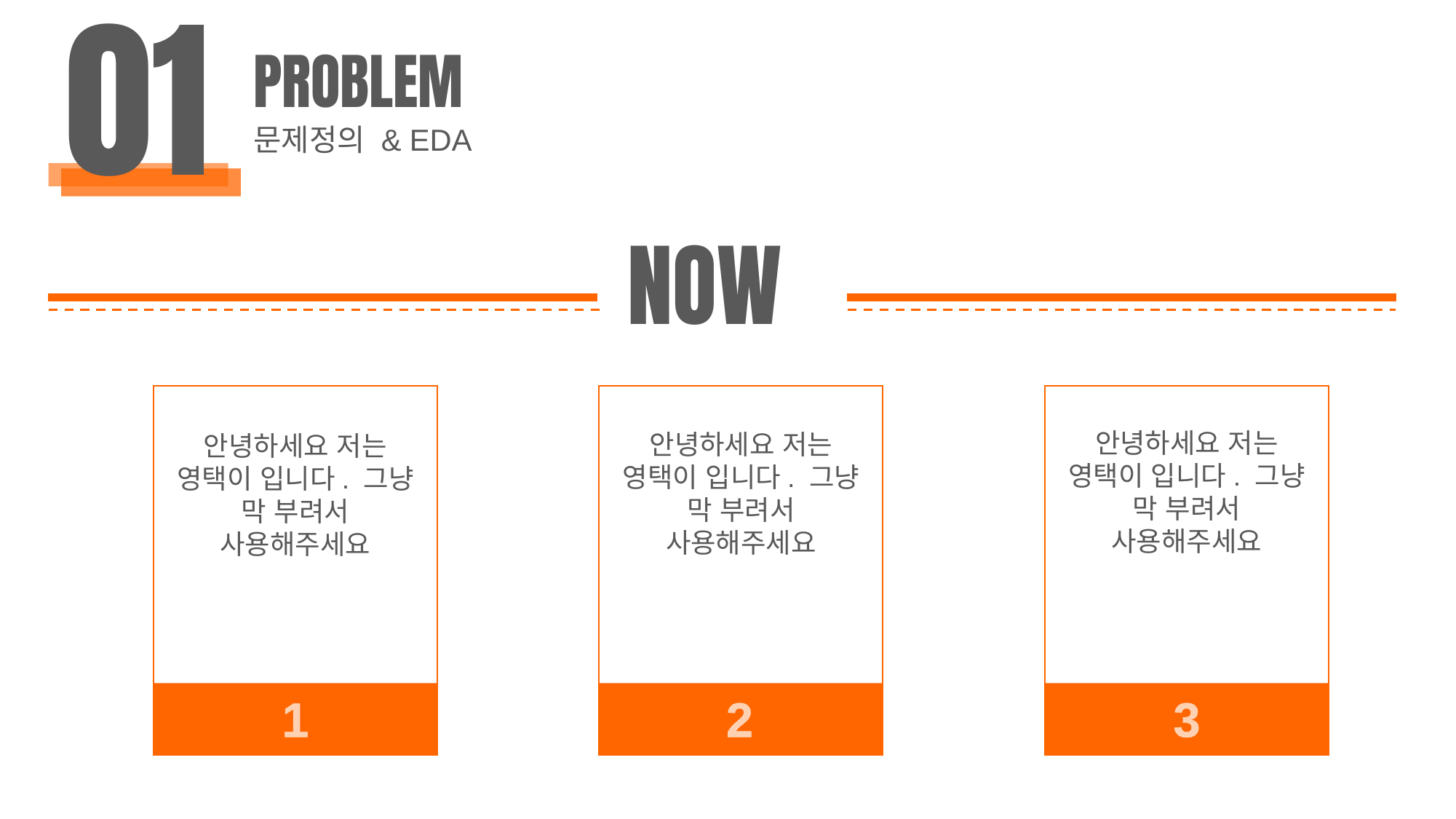

01
PROBLEM
문제정의 & EDA

NOW

안녕하세요 저는 영택이 입니다. 그냥 막 부려서 사용해주세요

안녕하세요 저는 영택이 입니다. 그냥 막 부려서 사용해주세요

안녕하세요 저는 영택이 입니다. 그냥 막 부려서 사용해주세요
1
2
3